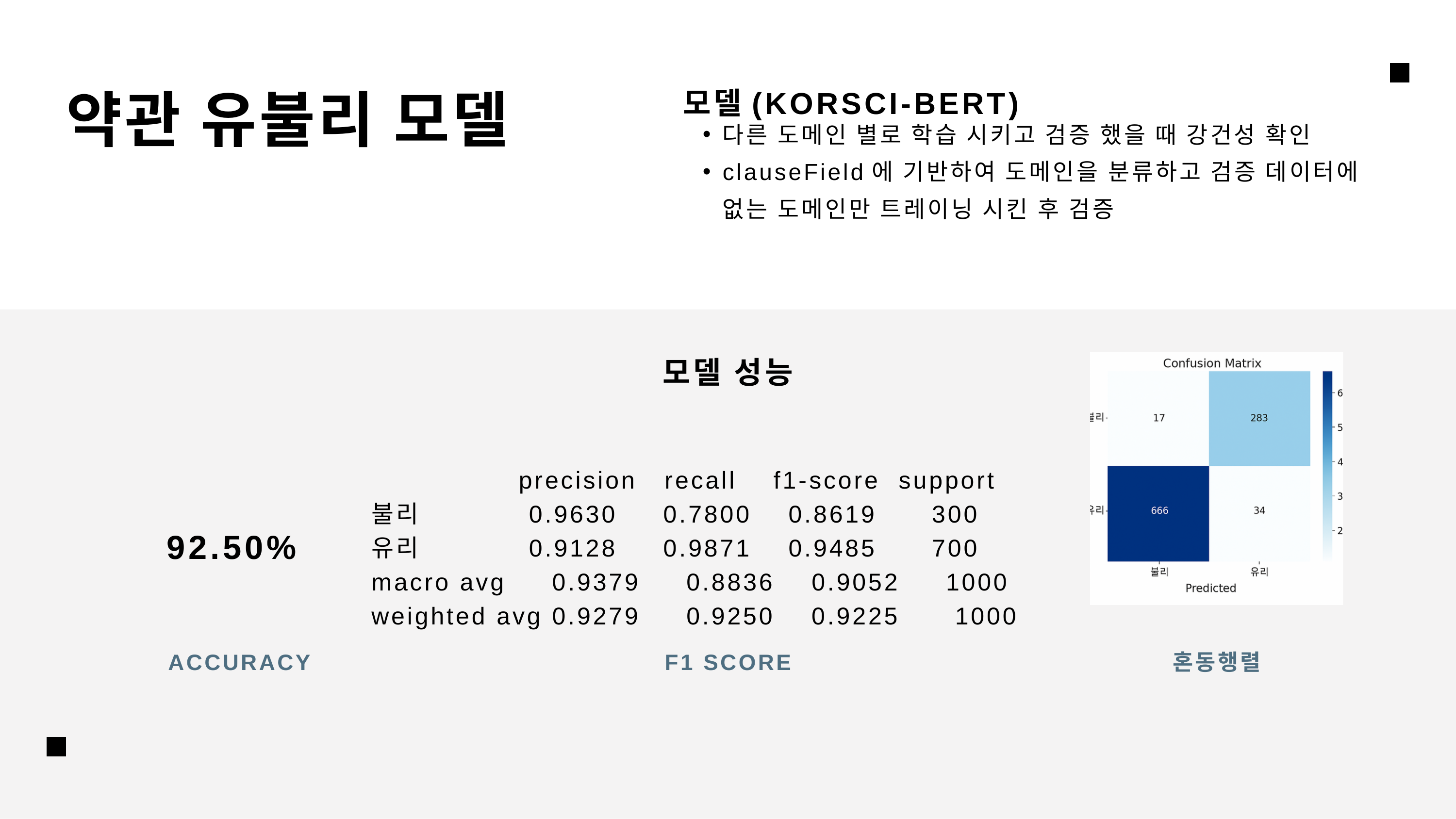

약관 유불리 모델
모델(KORSCI-BERT)
다른 도메인 별로 학습 시키고 검증 했을 때 강건성 확인
clauseField에 기반하여 도메인을 분류하고 검증 데이터에 없는 도메인만 트레이닝 시킨 후 검증

모델 성능

                precision   recall    f1-score  support
불리             0.9630     0.7800    0.8619      300
유리             0.9128     0.9871    0.9485      700
macro avg     0.9379     0.8836    0.9052     1000
weighted avg 0.9279     0.9250    0.9225      1000
92.50%
ACCURACY
F1 SCORE
혼동행렬